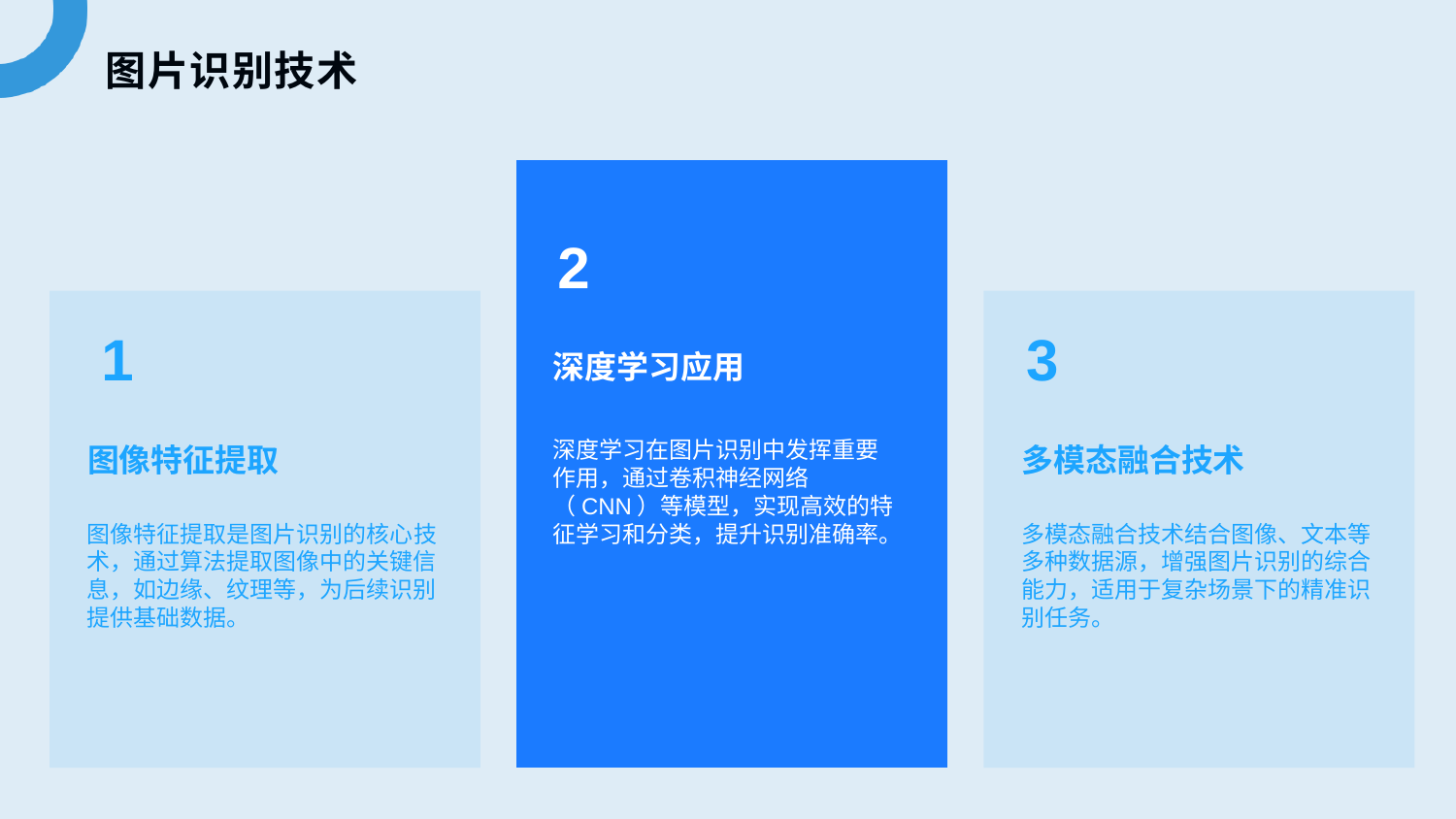

图片识别技术

2

1
3
深度学习应用
深度学习在图片识别中发挥重要作用，通过卷积神经网络（CNN）等模型，实现高效的特征学习和分类，提升识别准确率。
图像特征提取
多模态融合技术
图像特征提取是图片识别的核心技术，通过算法提取图像中的关键信息，如边缘、纹理等，为后续识别提供基础数据。
多模态融合技术结合图像、文本等多种数据源，增强图片识别的综合能力，适用于复杂场景下的精准识别任务。